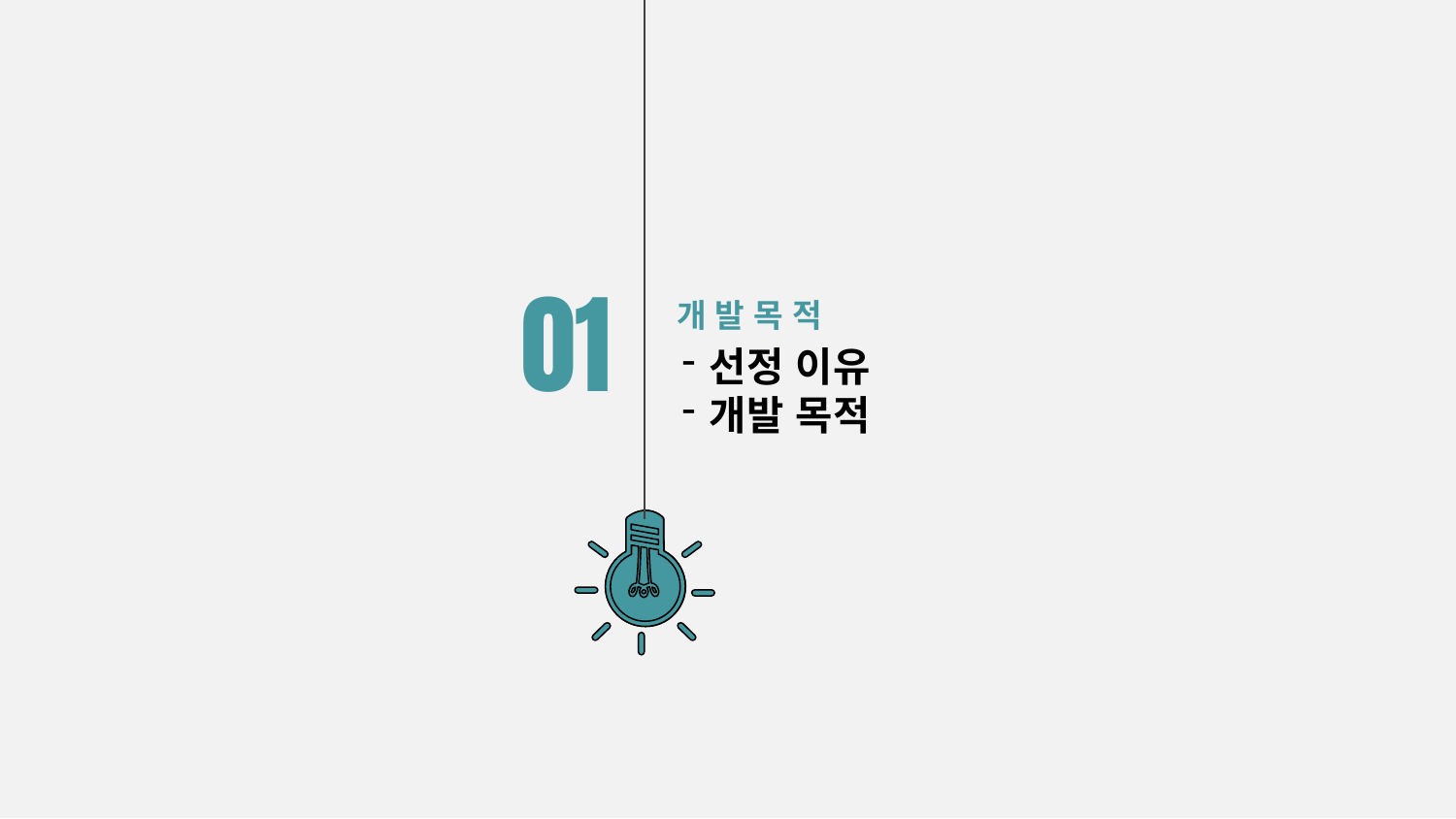

01
개 발 목 적
선정 이유
개발 목적